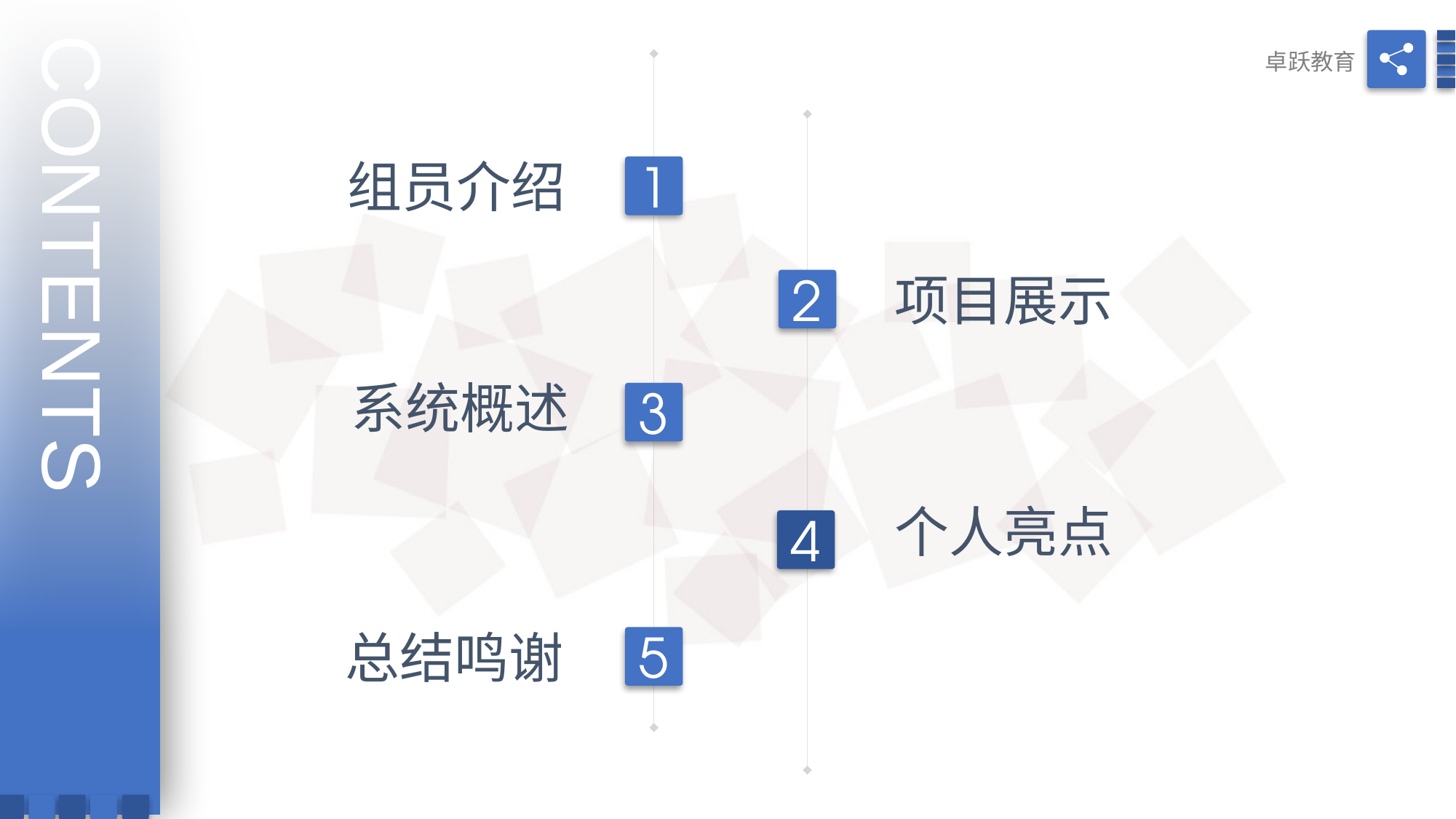

CONTENTS

卓跃教育
组员介绍
1
项目展示
2

系统概述
3
个人亮点
4
总结鸣谢
5